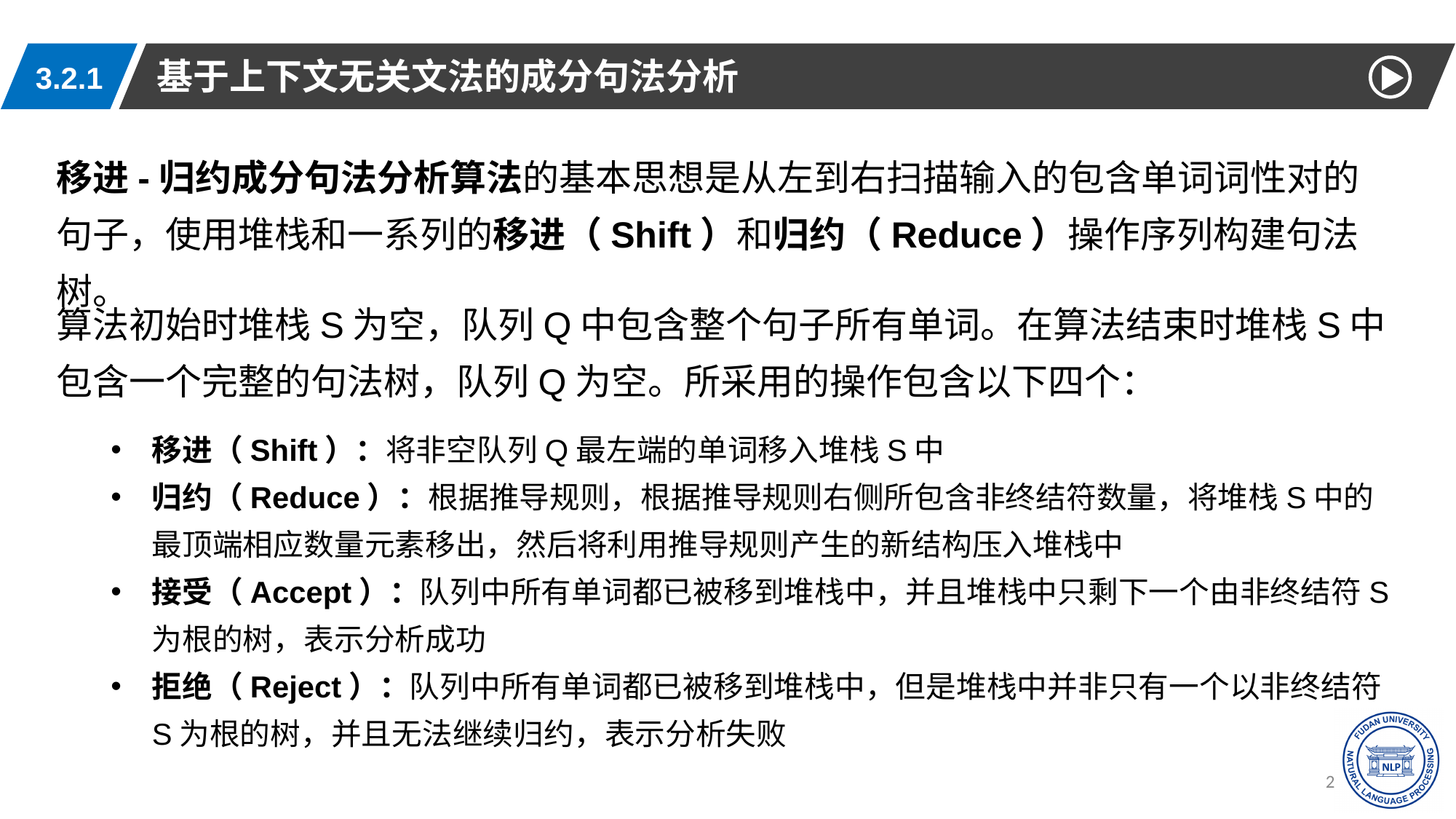

基于上下文无关文法的成分句法分析
3.2.1

移进-归约成分句法分析算法的基本思想是从左到右扫描输入的包含单词词性对的句子，使用堆栈和一系列的移进（Shift）和归约（Reduce）操作序列构建句法树。
算法初始时堆栈S为空，队列Q中包含整个句子所有单词。在算法结束时堆栈S中包含一个完整的句法树，队列Q为空。所采用的操作包含以下四个：
移进（Shift）：将非空队列Q最左端的单词移入堆栈S中
归约（Reduce）：根据推导规则，根据推导规则右侧所包含非终结符数量，将堆栈S中的最顶端相应数量元素移出，然后将利用推导规则产生的新结构压入堆栈中
接受（Accept）：队列中所有单词都已被移到堆栈中，并且堆栈中只剩下一个由非终结符S为根的树，表示分析成功
拒绝（Reject）：队列中所有单词都已被移到堆栈中，但是堆栈中并非只有一个以非终结符S为根的树，并且无法继续归约，表示分析失败
24